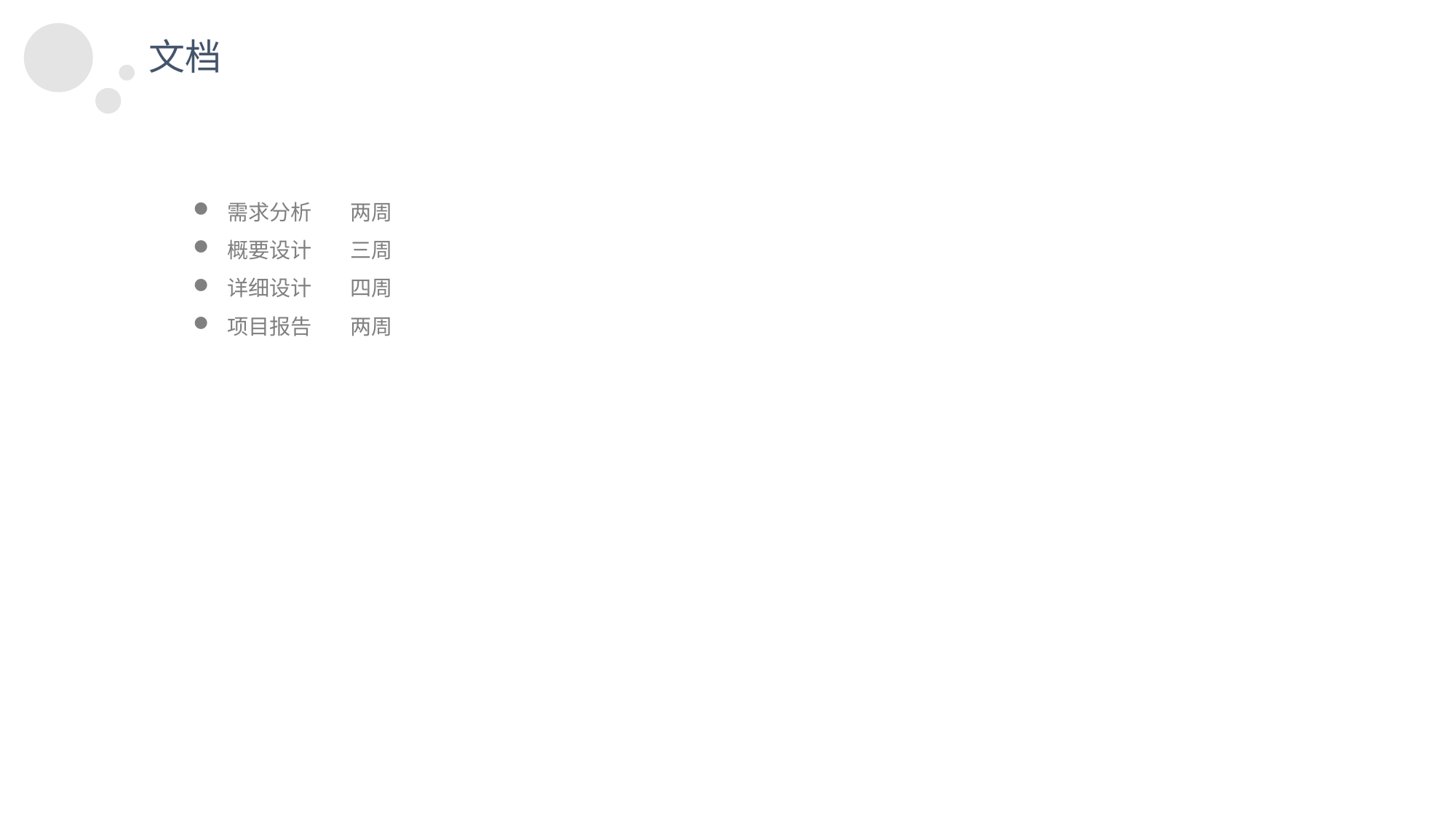

文档
https://www.ypppt.com/
需求分析        两周
概要设计        三周
详细设计        四周
项目报告        两周